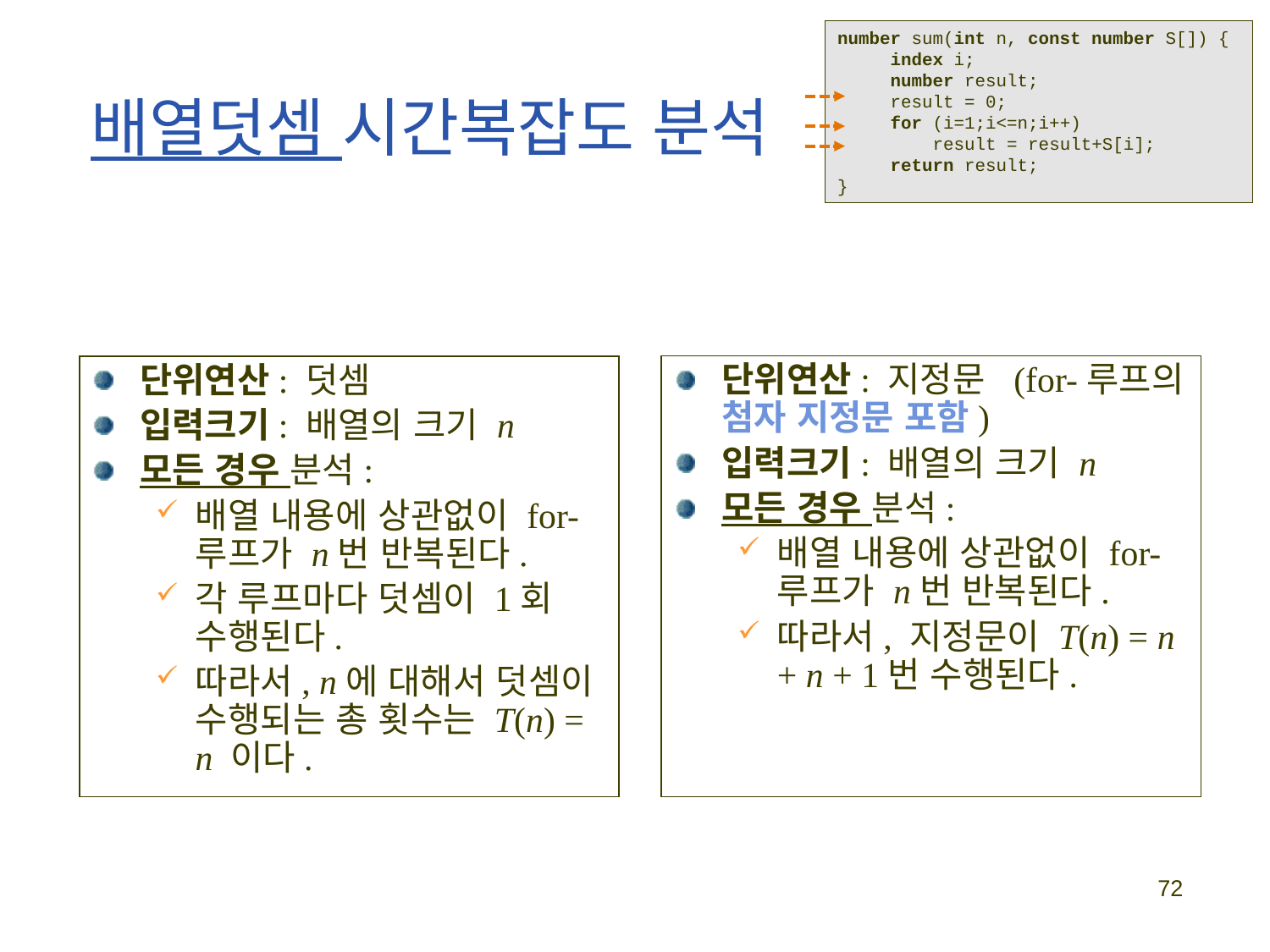

number sum(int n, const number S[]) {
     index i;
     number result;
     result = 0;
     for (i=1;i<=n;i++)
         result = result+S[i];
     return result;
}
# 배열덧셈 시간복잡도 분석
단위연산: 덧셈
입력크기: 배열의 크기 n
모든 경우 분석:
배열 내용에 상관없이 for-루프가 n번 반복된다.
각 루프마다 덧셈이 1회 수행된다.
따라서, n에 대해서 덧셈이 수행되는 총 횟수는 T(n) = n 이다.
단위연산: 지정문  (for-루프의 첨자 지정문 포함)
입력크기: 배열의 크기 n
모든 경우 분석:
배열 내용에 상관없이 for-루프가 n번 반복된다.
따라서, 지정문이 T(n) = n + n + 1번 수행된다.
72